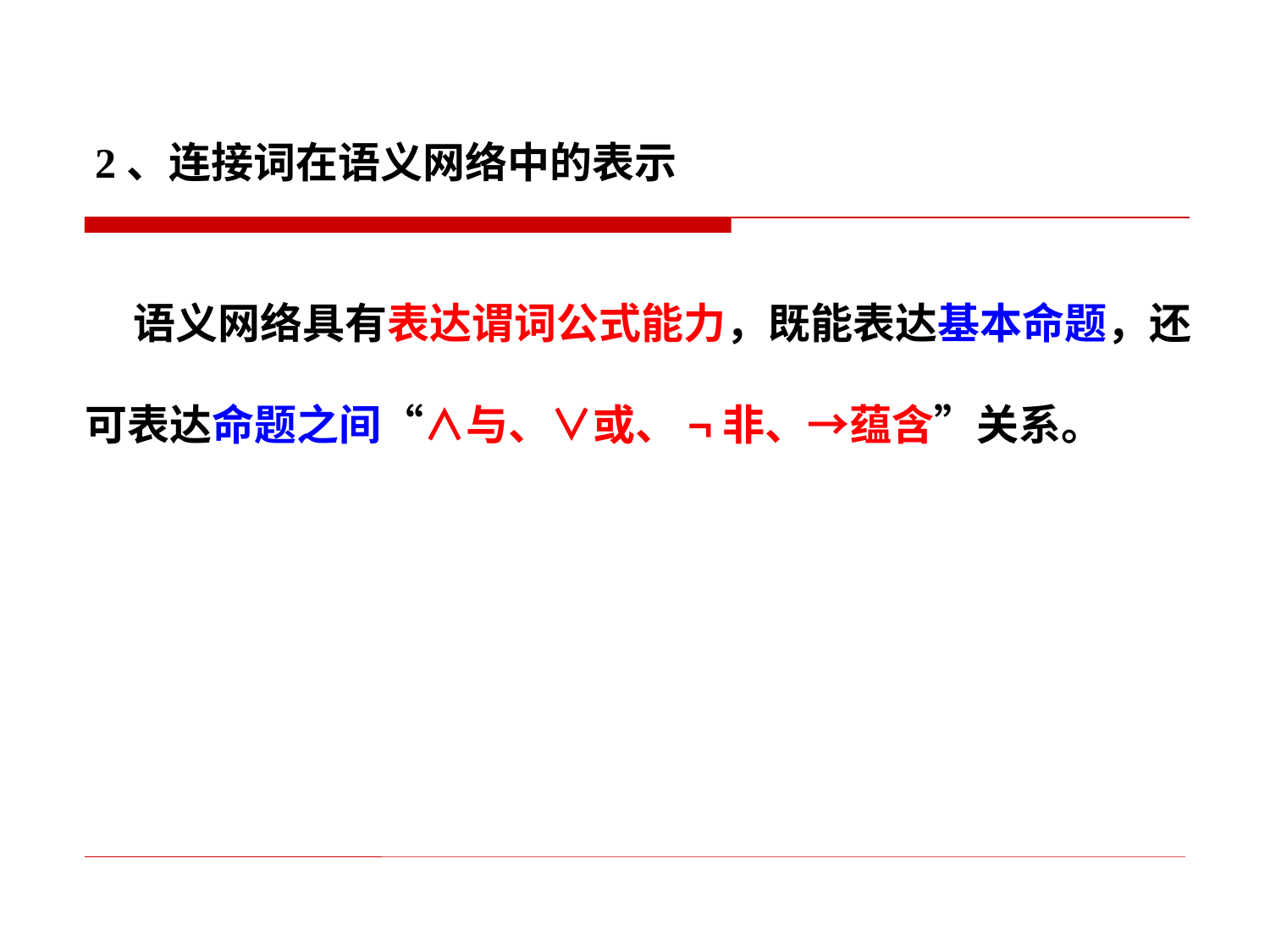

2、连接词在语义网络中的表示
    语义网络具有表达谓词公式能力，既能表达基本命题，还可表达命题之间“∧与、∨或、¬非、→蕴含”关系。